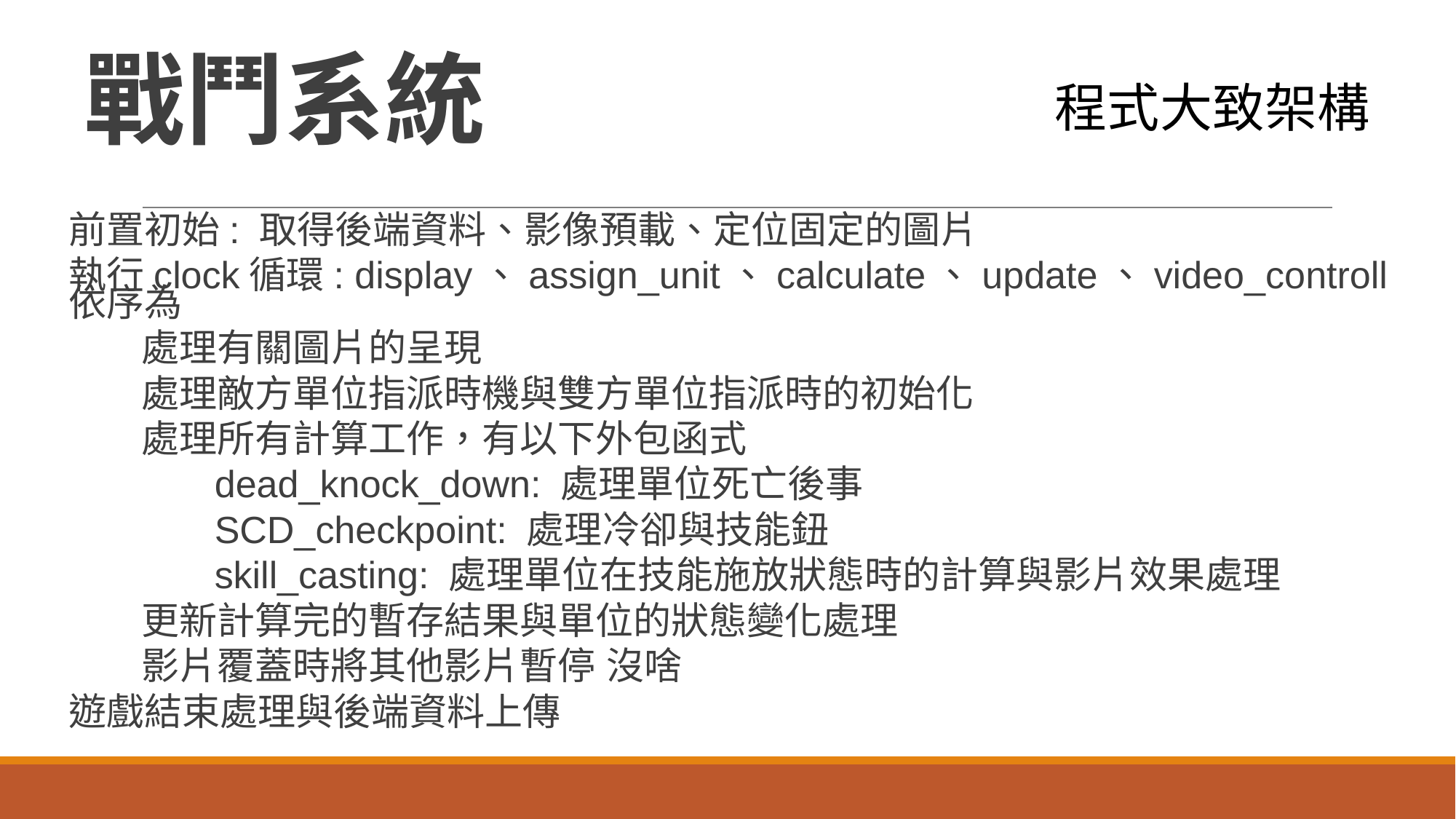

# 戰鬥系統
程式大致架構
前置初始: 取得後端資料、影像預載、定位固定的圖片
執行clock循環: display、assign_unit、calculate、update、video_controll 依序為
處理有關圖片的呈現
處理敵方單位指派時機與雙方單位指派時的初始化
處理所有計算工作，有以下外包函式
dead_knock_down: 處理單位死亡後事
SCD_checkpoint: 處理冷卻與技能鈕
skill_casting: 處理單位在技能施放狀態時的計算與影片效果處理
更新計算完的暫存結果與單位的狀態變化處理
影片覆蓋時將其他影片暫停 沒啥
遊戲結束處理與後端資料上傳